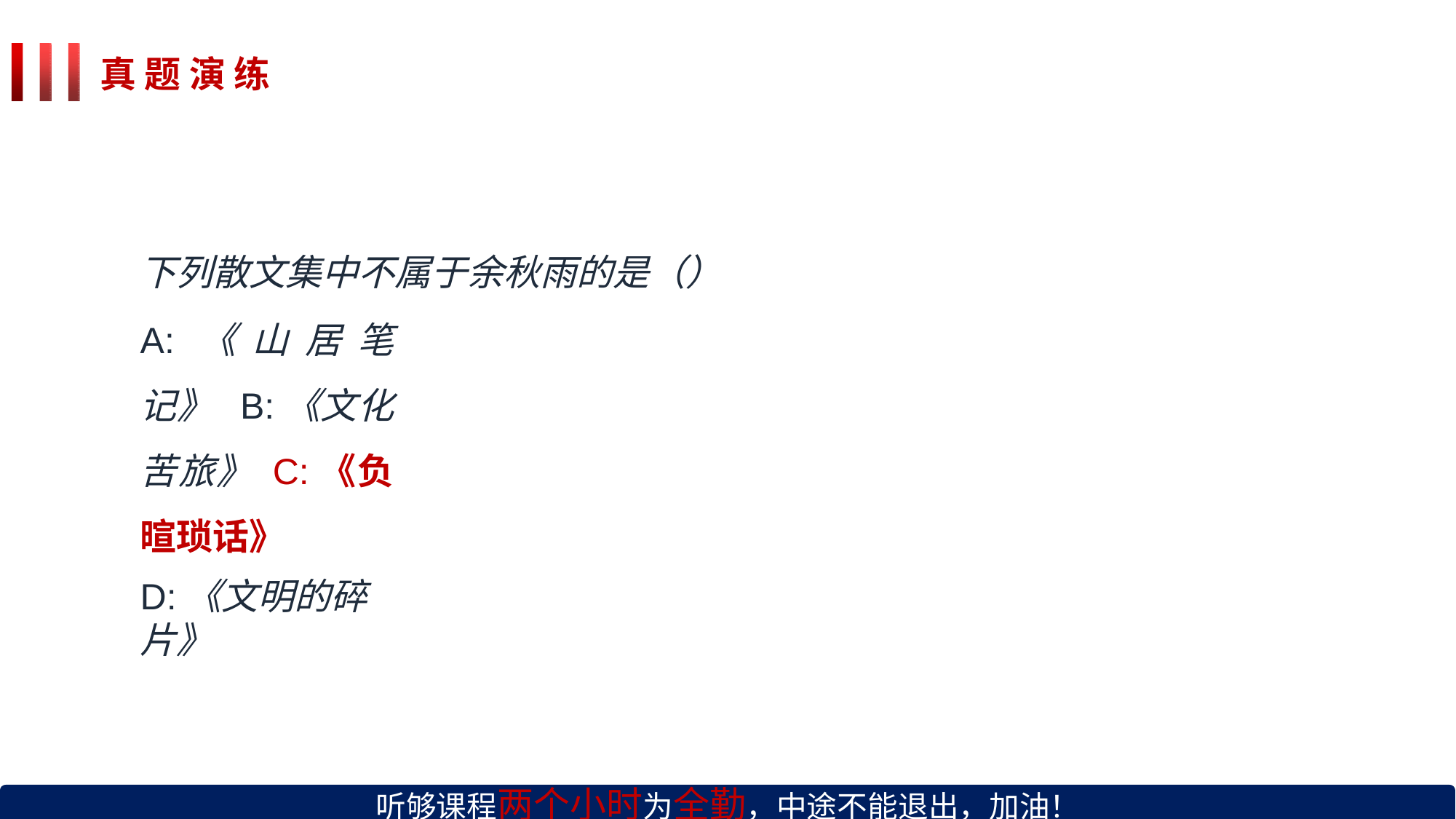

# 真 题 演 练
下列散文集中不属于余秋雨的是（）
A:《山居笔记》  B:《文化苦旅》 C:《负暄琐话》
D:《文明的碎片》
96

听够课程两个小时为全勤，中途不能退出，加油！